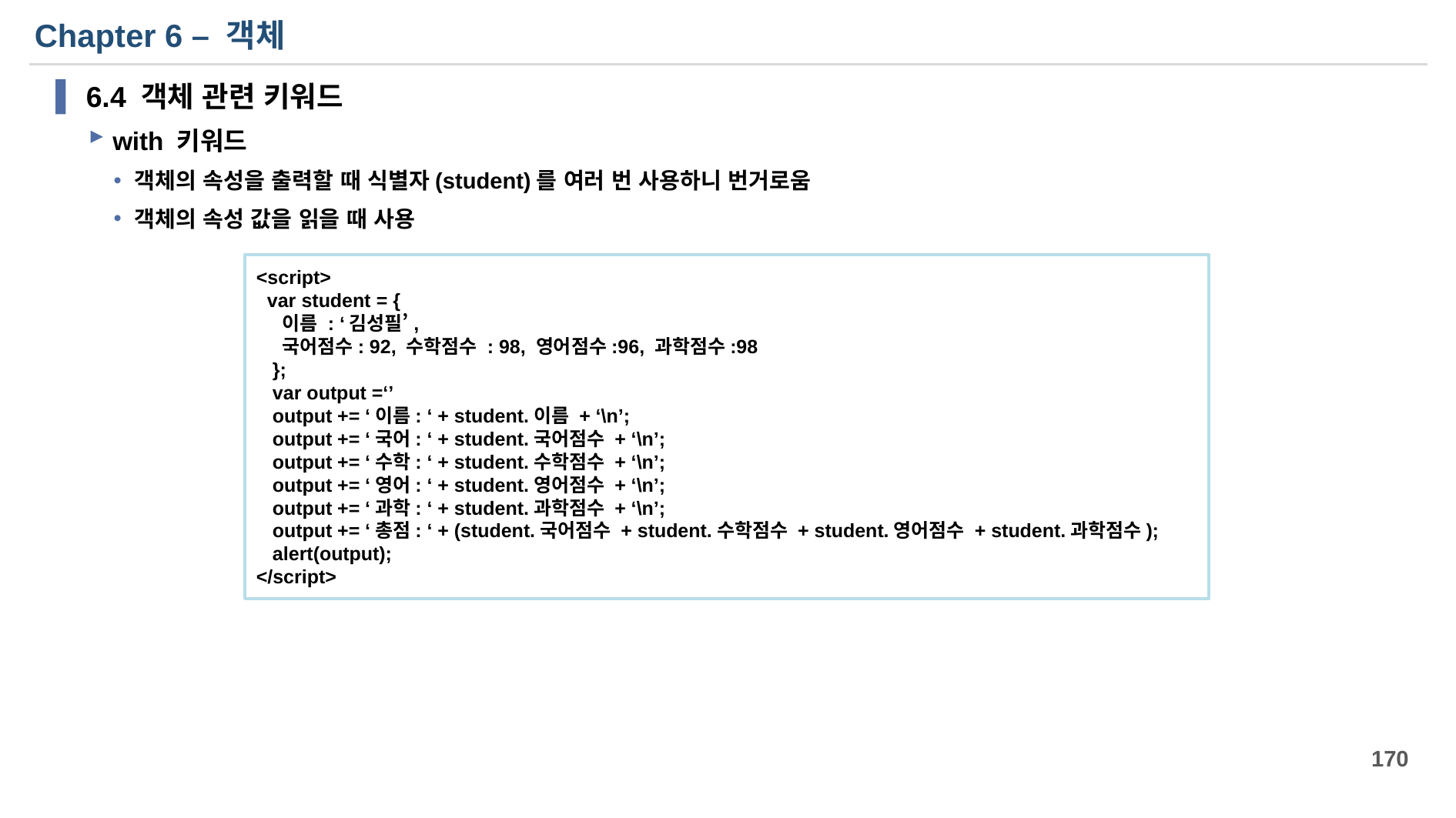

# Chapter 6 – 객체
6.4 객체 관련 키워드
with 키워드
객체의 속성을 출력할 때 식별자(student)를 여러 번 사용하니 번거로움
객체의 속성 값을 읽을 때 사용

<script>
  var student = {
    이름 : ‘김성필’,
    국어점수: 92, 수학점수 : 98, 영어점수:96, 과학점수:98
   };
   var output =‘’
   output += ‘이름: ‘ + student.이름 + ‘\n’;
   output += ‘국어: ‘ + student.국어점수 + ‘\n’;
   output += ‘수학: ‘ + student.수학점수 + ‘\n’;
   output += ‘영어: ‘ + student.영어점수 + ‘\n’;
   output += ‘과학: ‘ + student.과학점수 + ‘\n’;
   output += ‘총점: ‘ + (student.국어점수 + student.수학점수 + student.영어점수 + student.과학점수);
   alert(output);
</script>
170